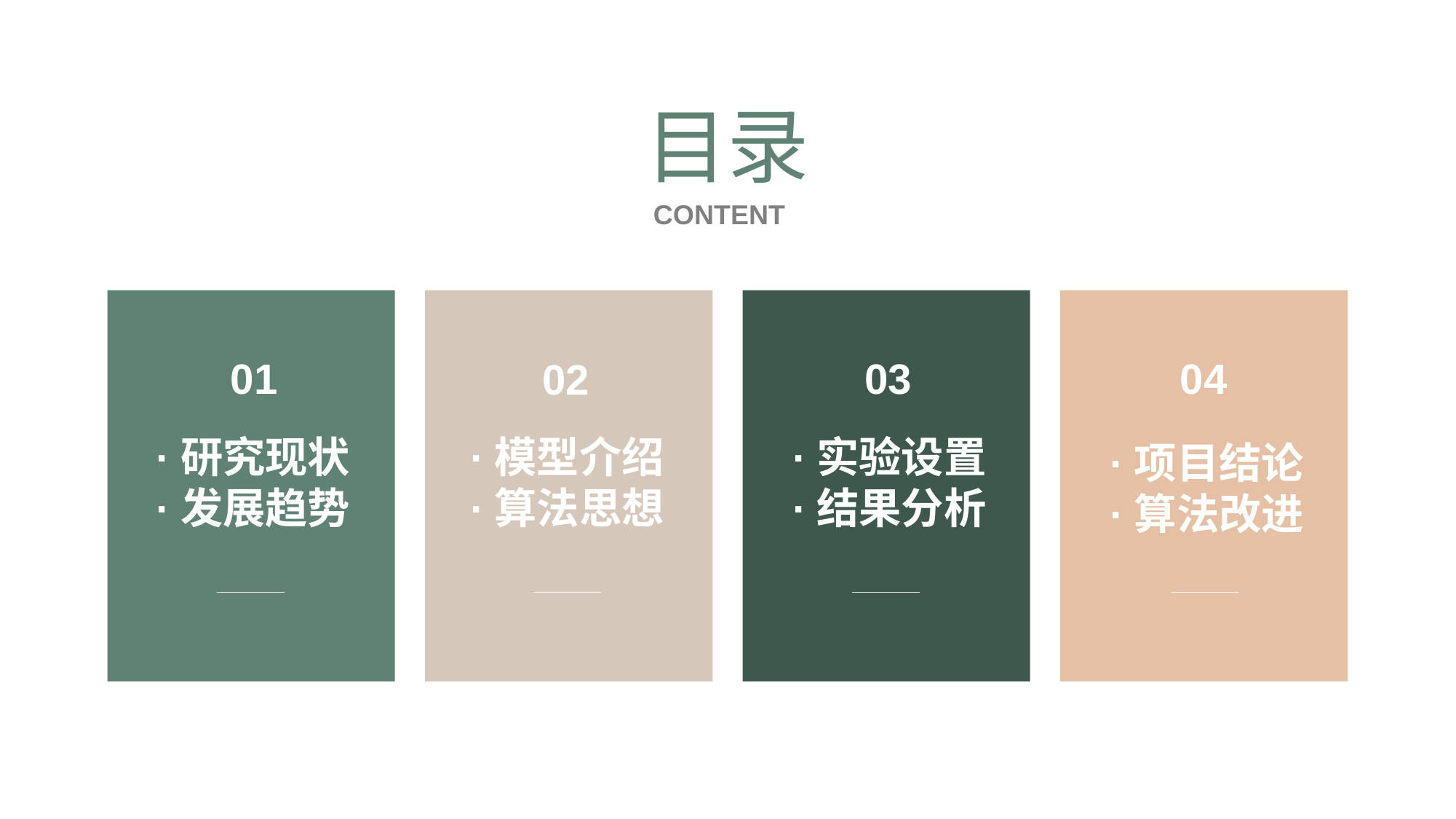

行业PPT模板http://www.1ppt.com/hangye/
目录
CONTENT

01
03
04
02
·实验设置
·结果分析
·模型介绍
·算法思想
·研究现状
·发展趋势
·项目结论
·算法改进